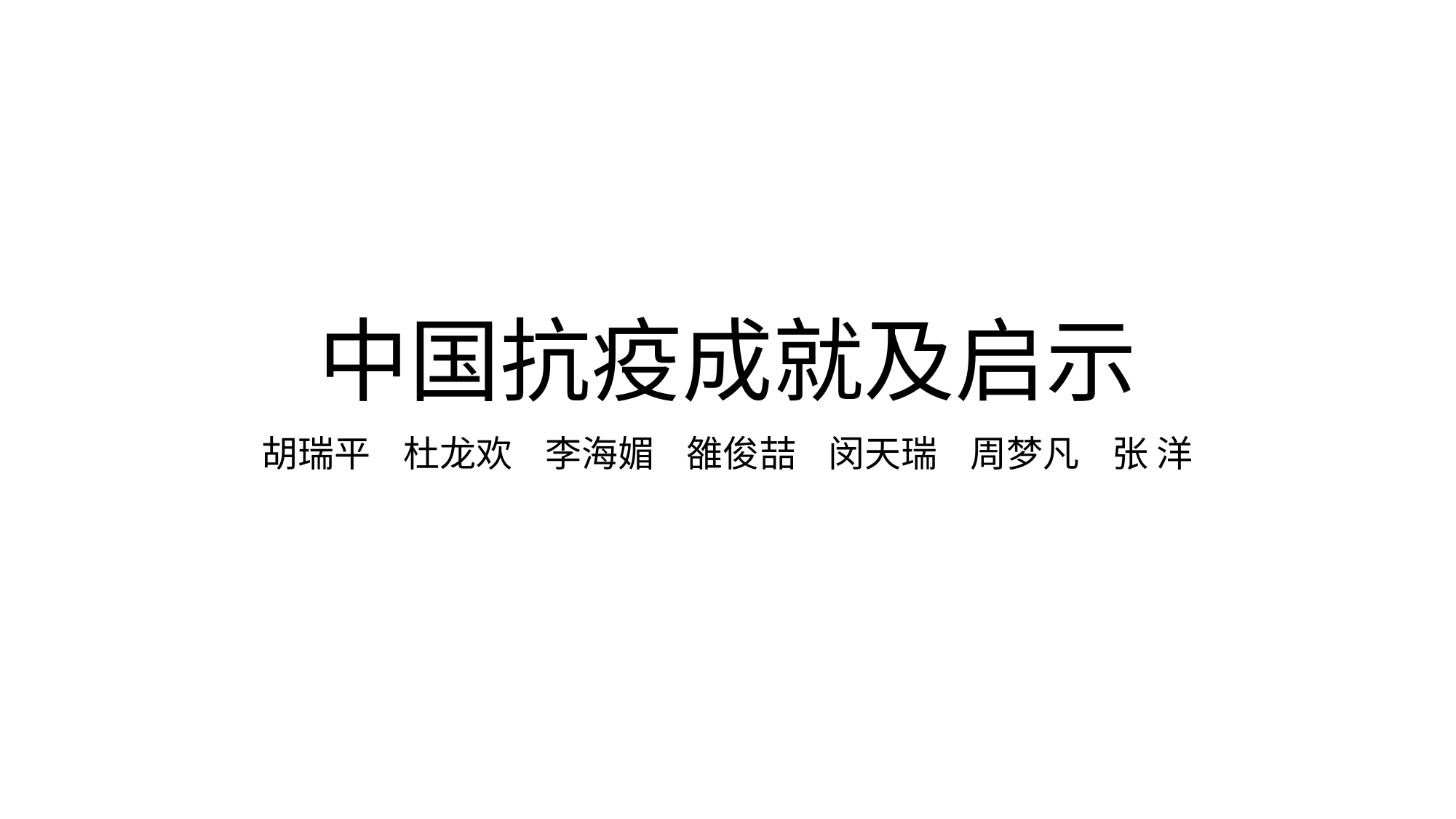

# 中国抗疫成就及启示
胡瑞平    杜龙欢    李海媚    雒俊喆    闵天瑞    周梦凡    张 洋